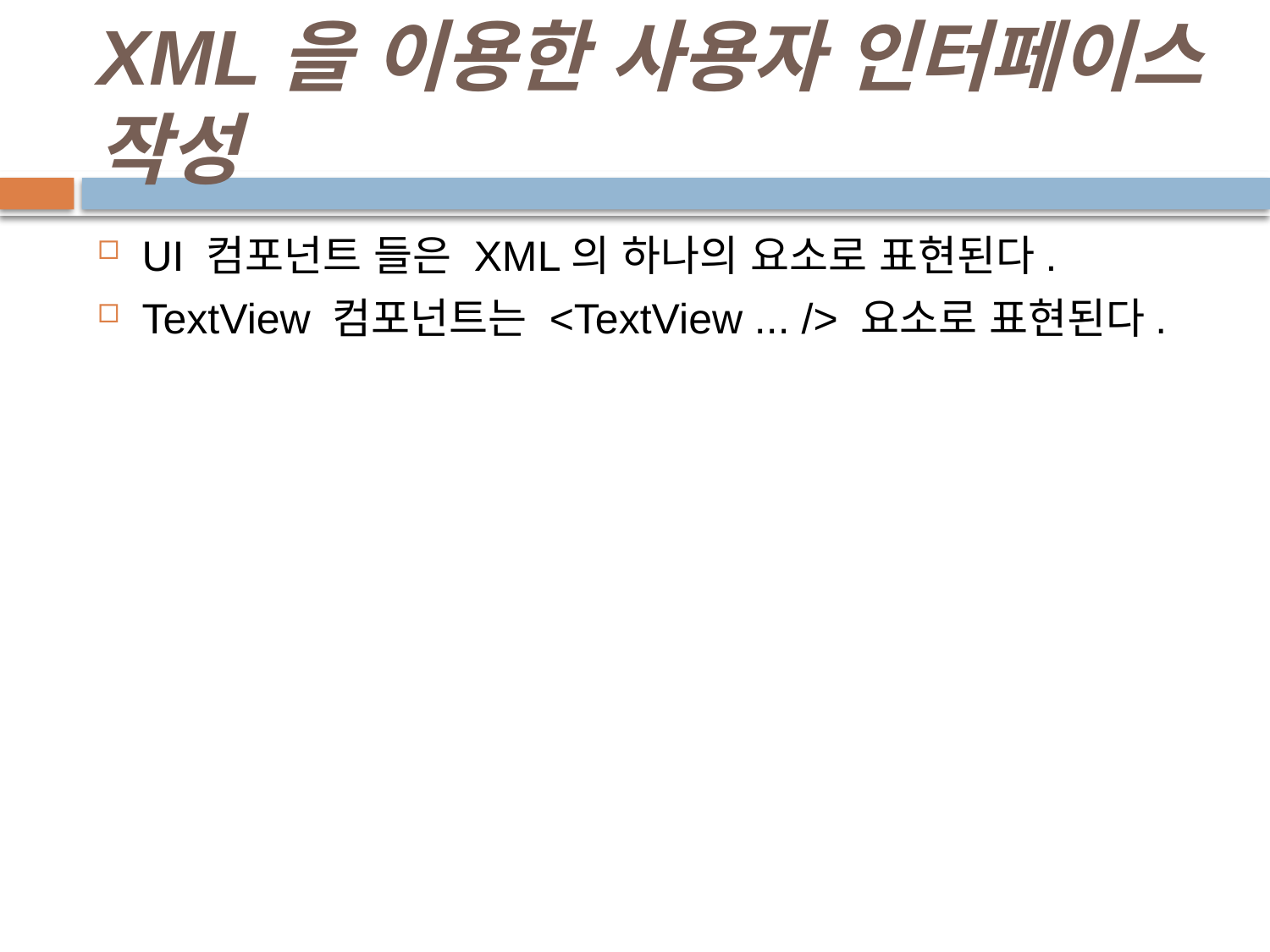

# XML을 이용한 사용자 인터페이스 작성
UI 컴포넌트 들은 XML의 하나의 요소로 표현된다.
TextView 컴포넌트는 <TextView ... /> 요소로 표현된다.